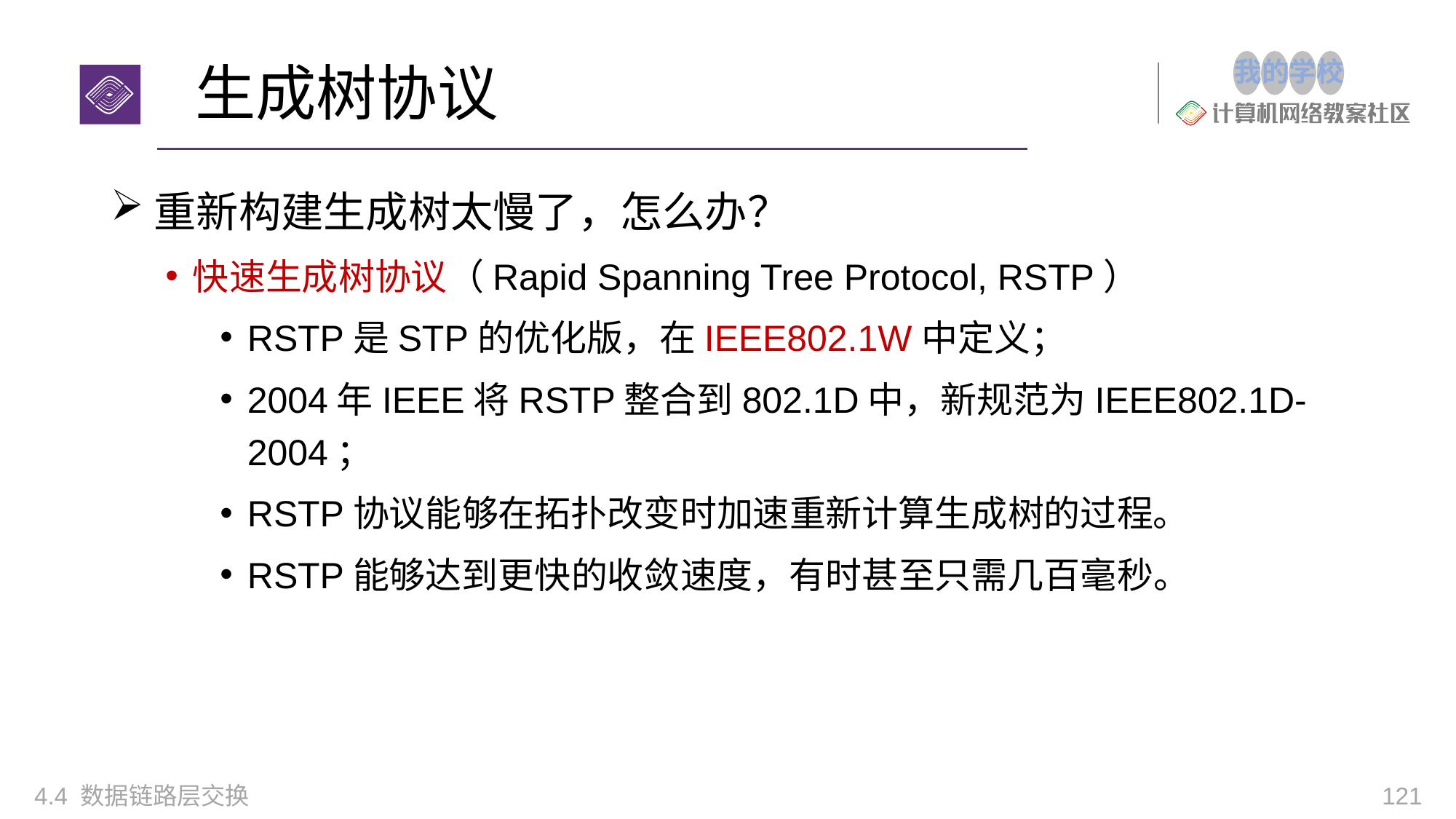

# 生成树协议
重新构建生成树太慢了，怎么办？
快速生成树协议（Rapid Spanning Tree Protocol, RSTP）
RSTP是STP的优化版，在IEEE802.1W中定义；
2004年IEEE将RSTP整合到802.1D中，新规范为IEEE802.1D-2004；
RSTP协议能够在拓扑改变时加速重新计算生成树的过程。
RSTP能够达到更快的收敛速度，有时甚至只需几百毫秒。
4.4 数据链路层交换
121